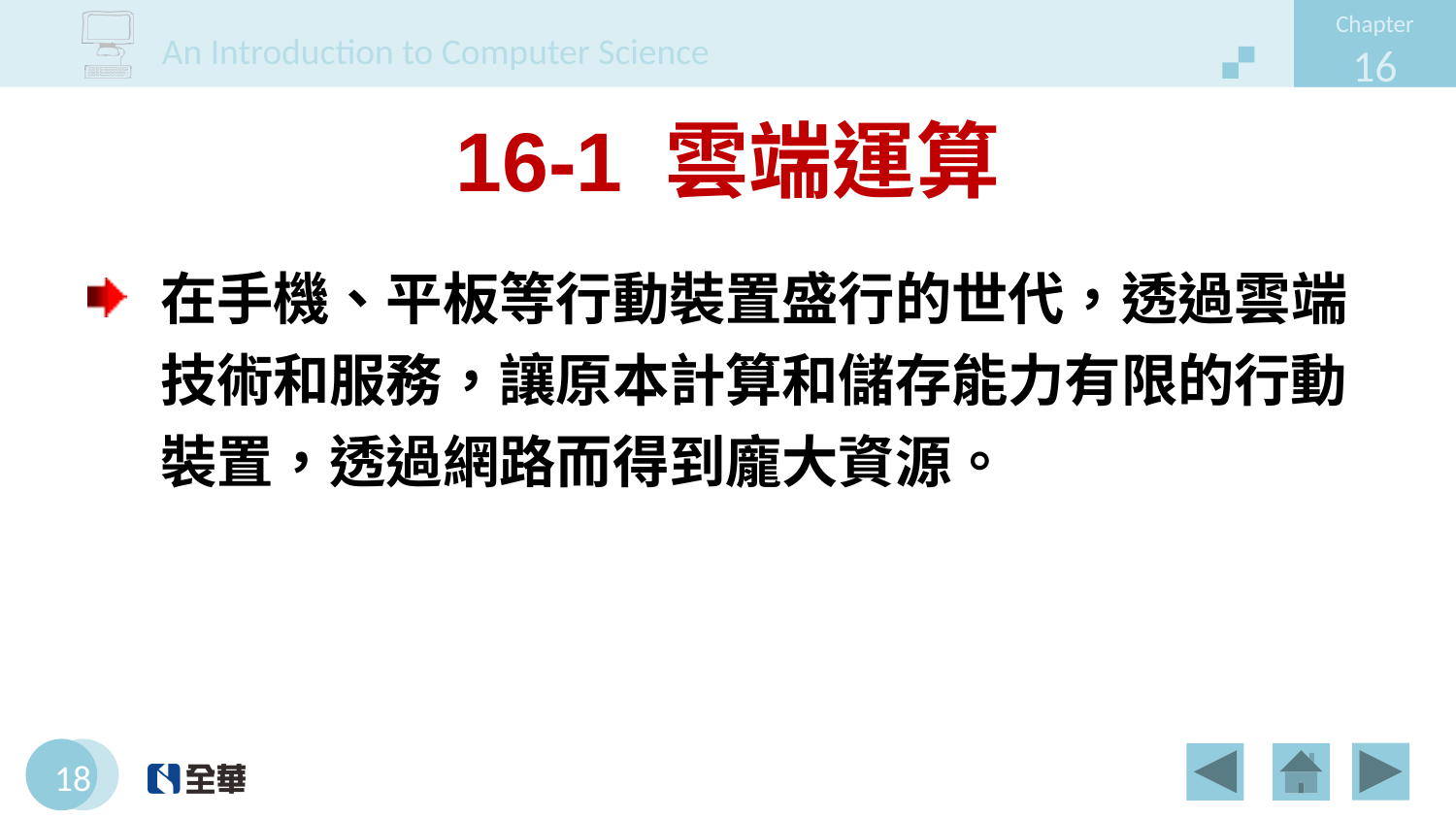

# 16-1 雲端運算
在手機、平板等行動裝置盛行的世代，透過雲端技術和服務，讓原本計算和儲存能力有限的行動裝置，透過網路而得到龐大資源。